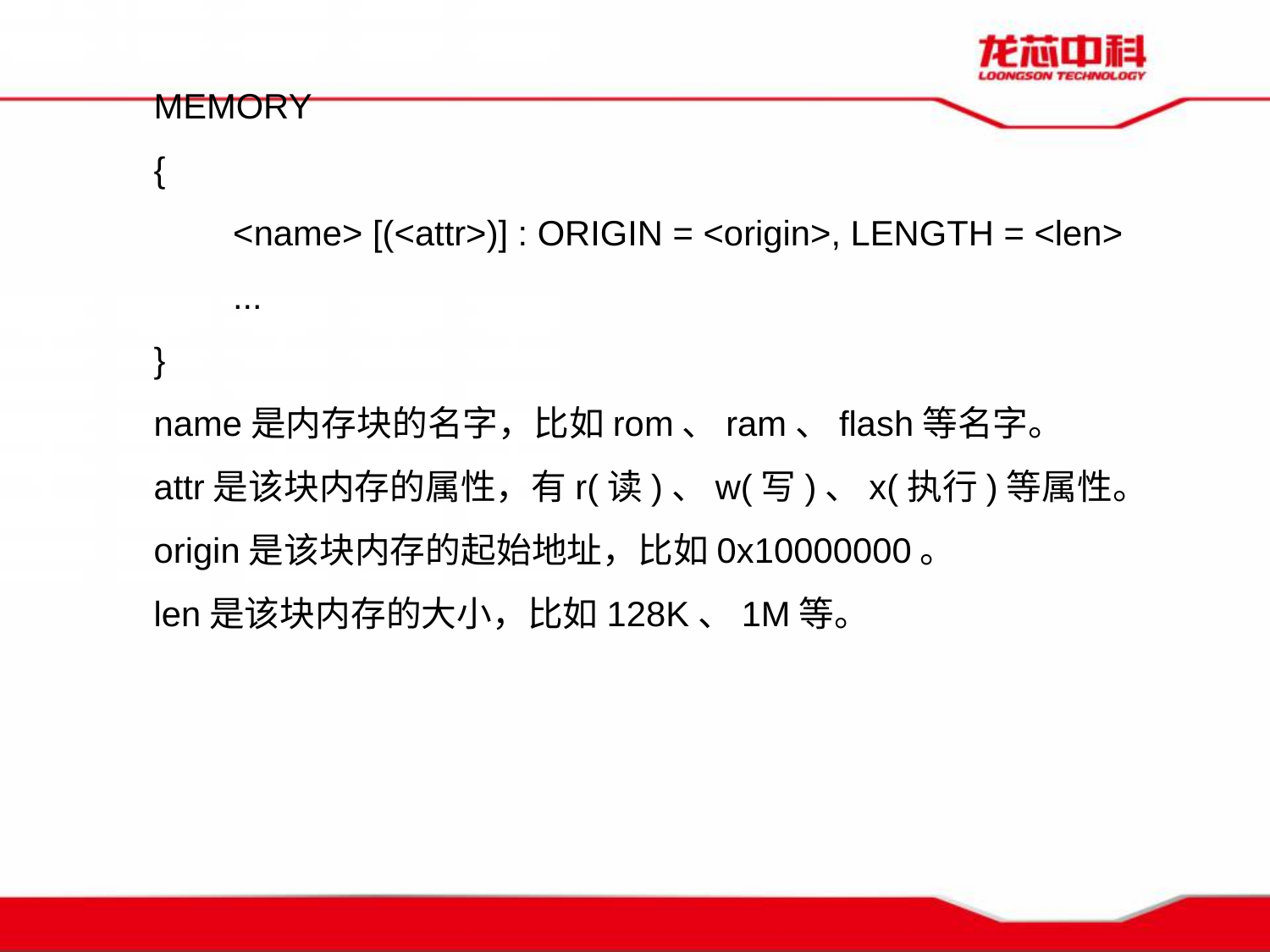

MEMORY
{
　　<name> [(<attr>)] : ORIGIN = <origin>, LENGTH = <len>
　　...
}
name是内存块的名字，比如rom、ram、flash等名字。
attr是该块内存的属性，有r(读)、w(写)、x(执行)等属性。
origin是该块内存的起始地址，比如0x10000000。
len是该块内存的大小，比如128K、1M等。